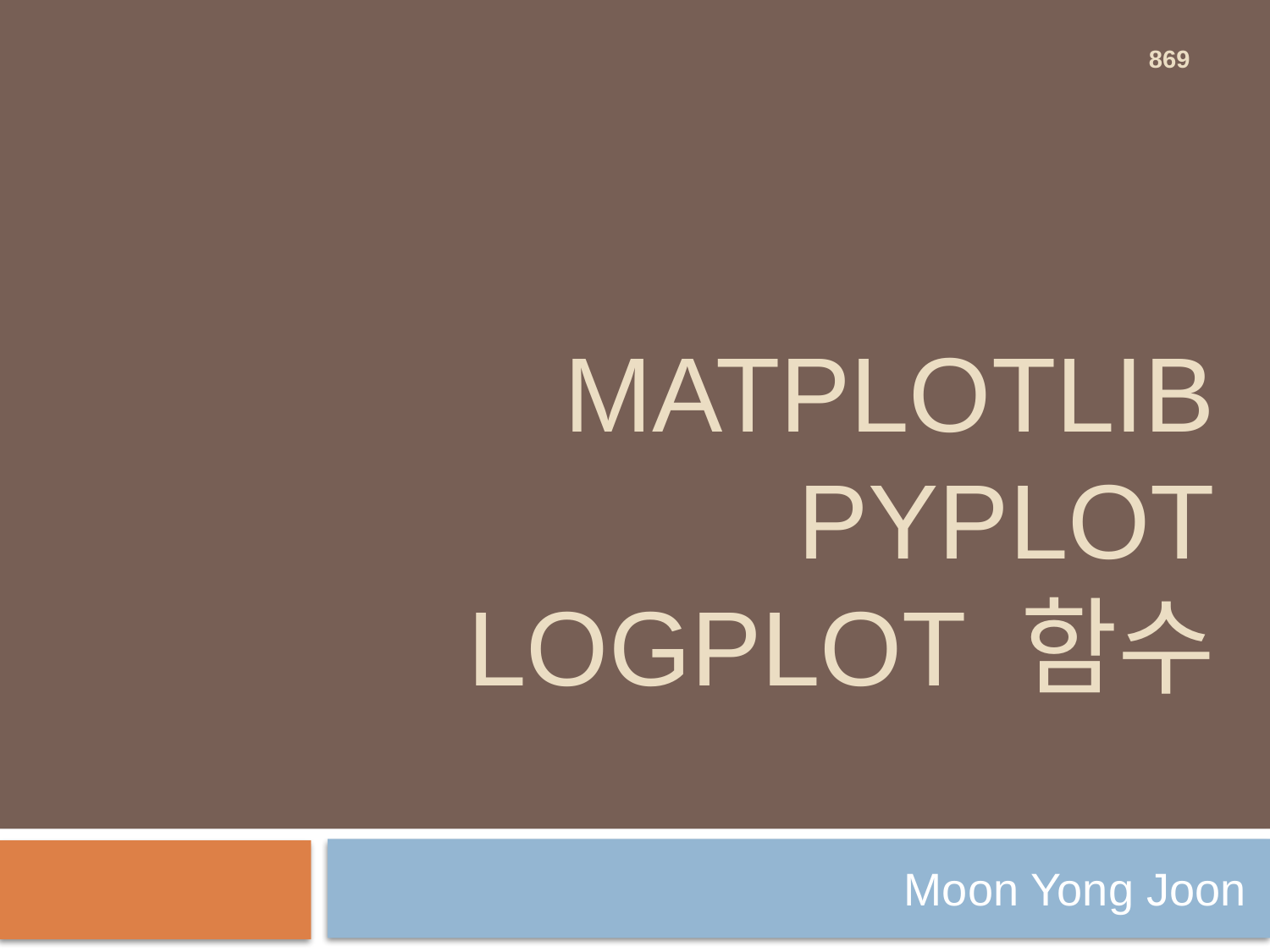

869
# MatPLOTLIB pyplot logplot 함수
Moon Yong Joon